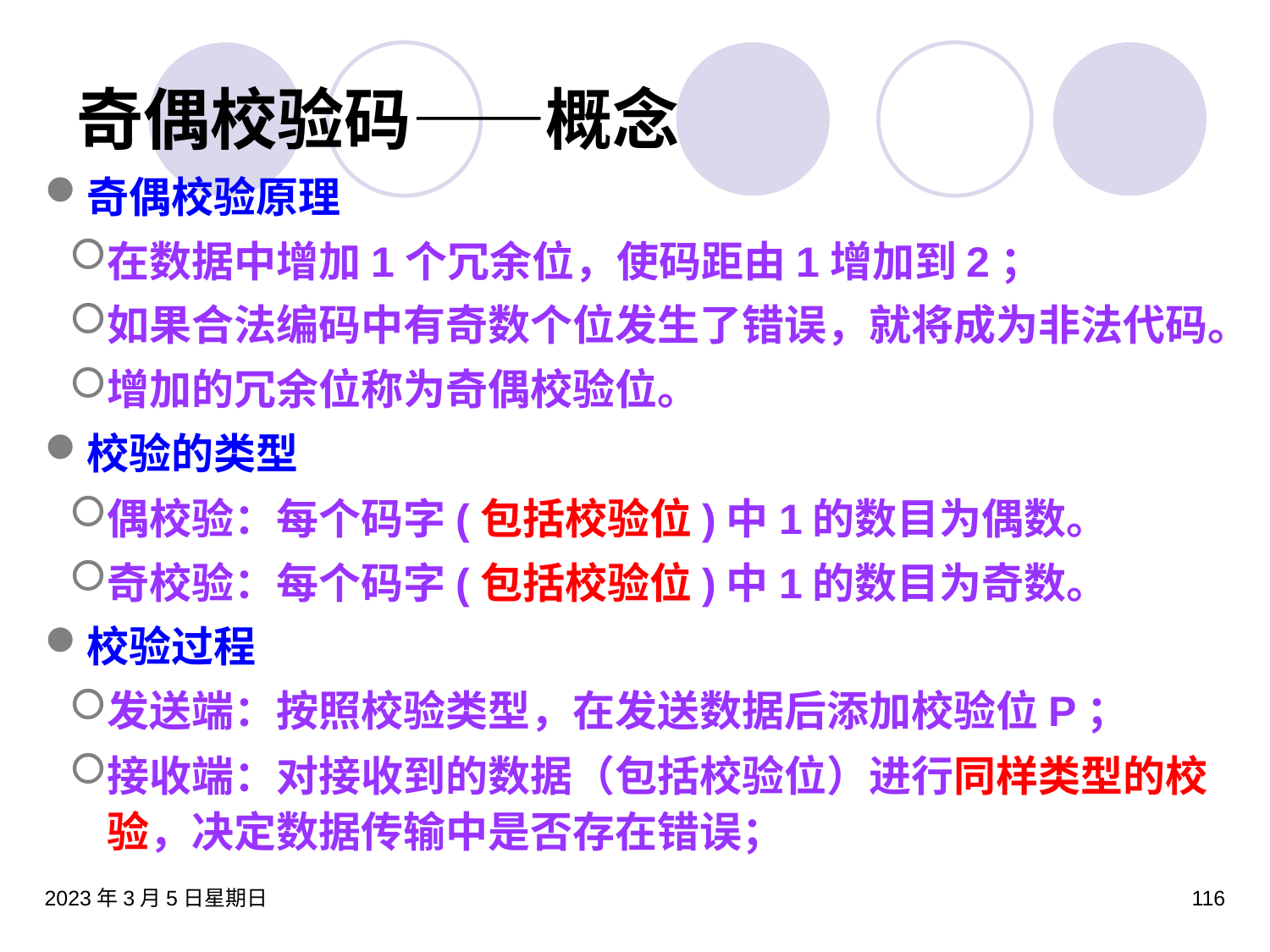

# 奇偶校验码——概念
奇偶校验原理
在数据中增加1个冗余位，使码距由1增加到2；
如果合法编码中有奇数个位发生了错误，就将成为非法代码。
增加的冗余位称为奇偶校验位。
校验的类型
偶校验：每个码字(包括校验位)中1的数目为偶数。
奇校验：每个码字(包括校验位)中1的数目为奇数。
校验过程
发送端：按照校验类型，在发送数据后添加校验位P；
接收端：对接收到的数据（包括校验位）进行同样类型的校验，决定数据传输中是否存在错误；
2023年3月5日星期日
116